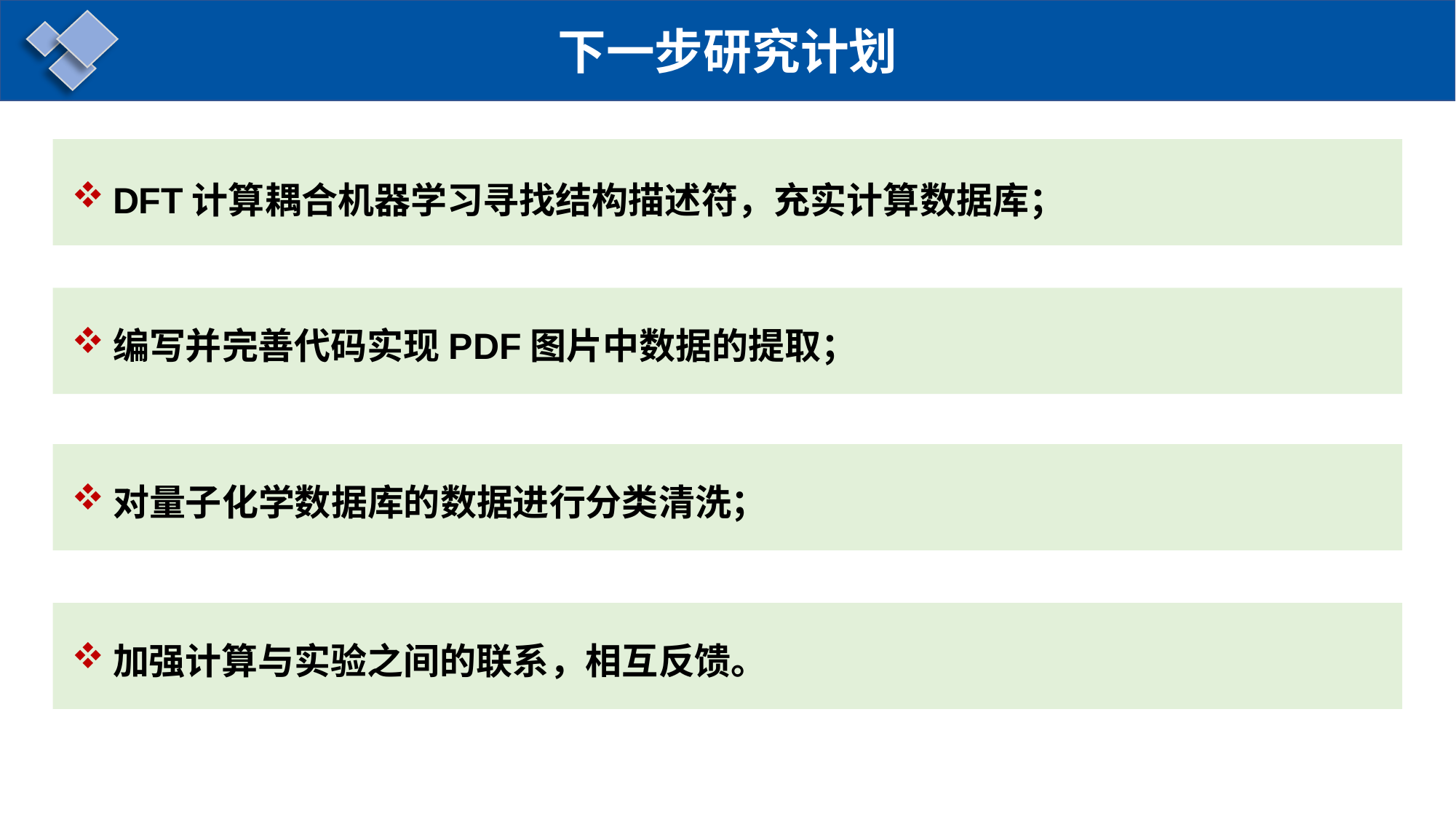

下一步研究计划

DFT计算耦合机器学习寻找结构描述符，充实计算数据库；

编写并完善代码实现PDF图片中数据的提取；

对量子化学数据库的数据进行分类清洗；

加强计算与实验之间的联系，相互反馈。
29